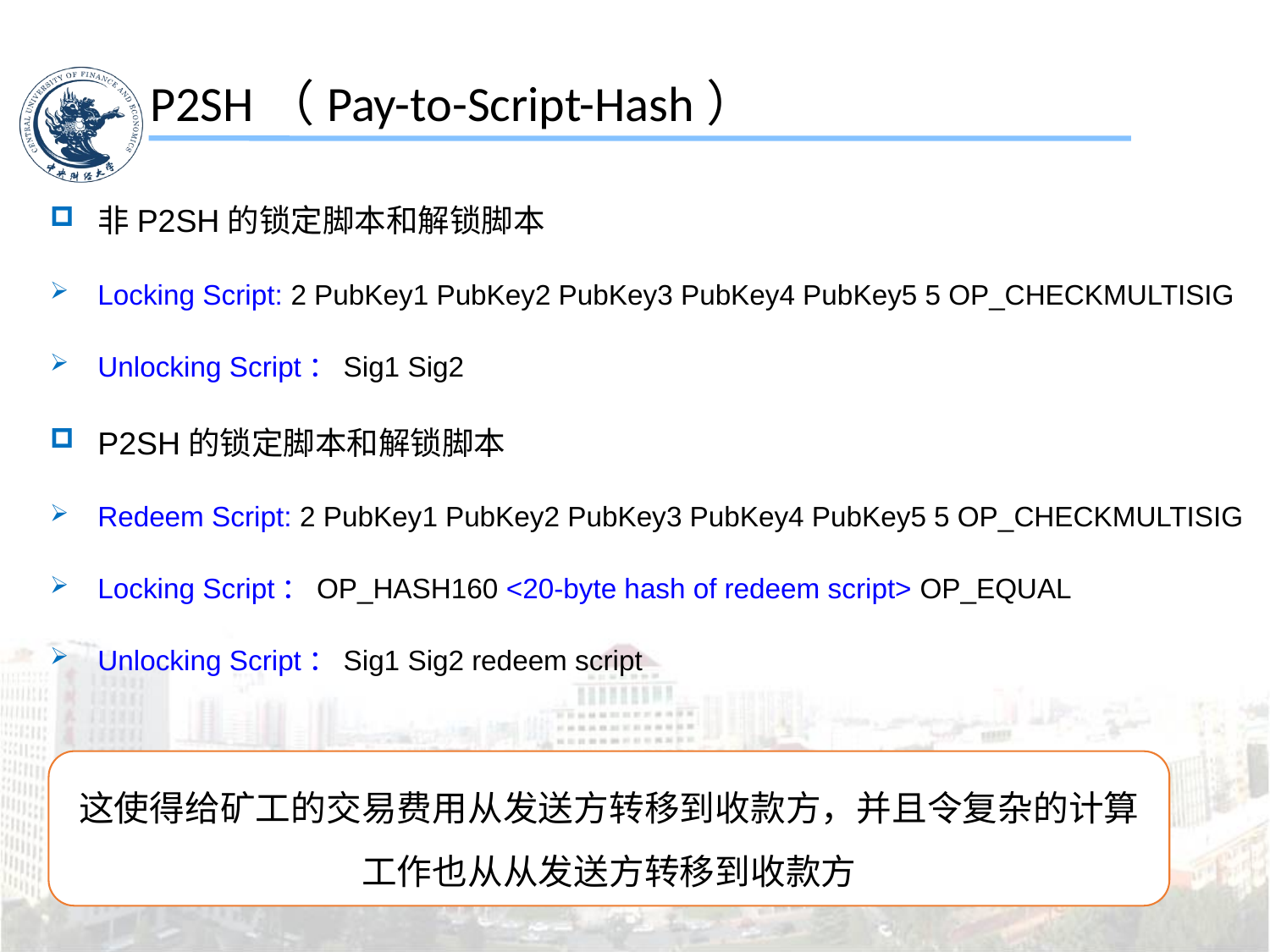

P2SH（Pay-to-Script-Hash）
非P2SH的锁定脚本和解锁脚本
Locking Script: 2 PubKey1 PubKey2 PubKey3 PubKey4 PubKey5 5 OP_CHECKMULTISIG
Unlocking Script：Sig1 Sig2
P2SH的锁定脚本和解锁脚本
Redeem Script: 2 PubKey1 PubKey2 PubKey3 PubKey4 PubKey5 5 OP_CHECKMULTISIG
Locking Script：OP_HASH160 <20-byte hash of redeem script> OP_EQUAL
Unlocking Script：Sig1 Sig2 redeem script

这使得给矿工的交易费用从发送方转移到收款方，并且令复杂的计算工作也从从发送方转移到收款方